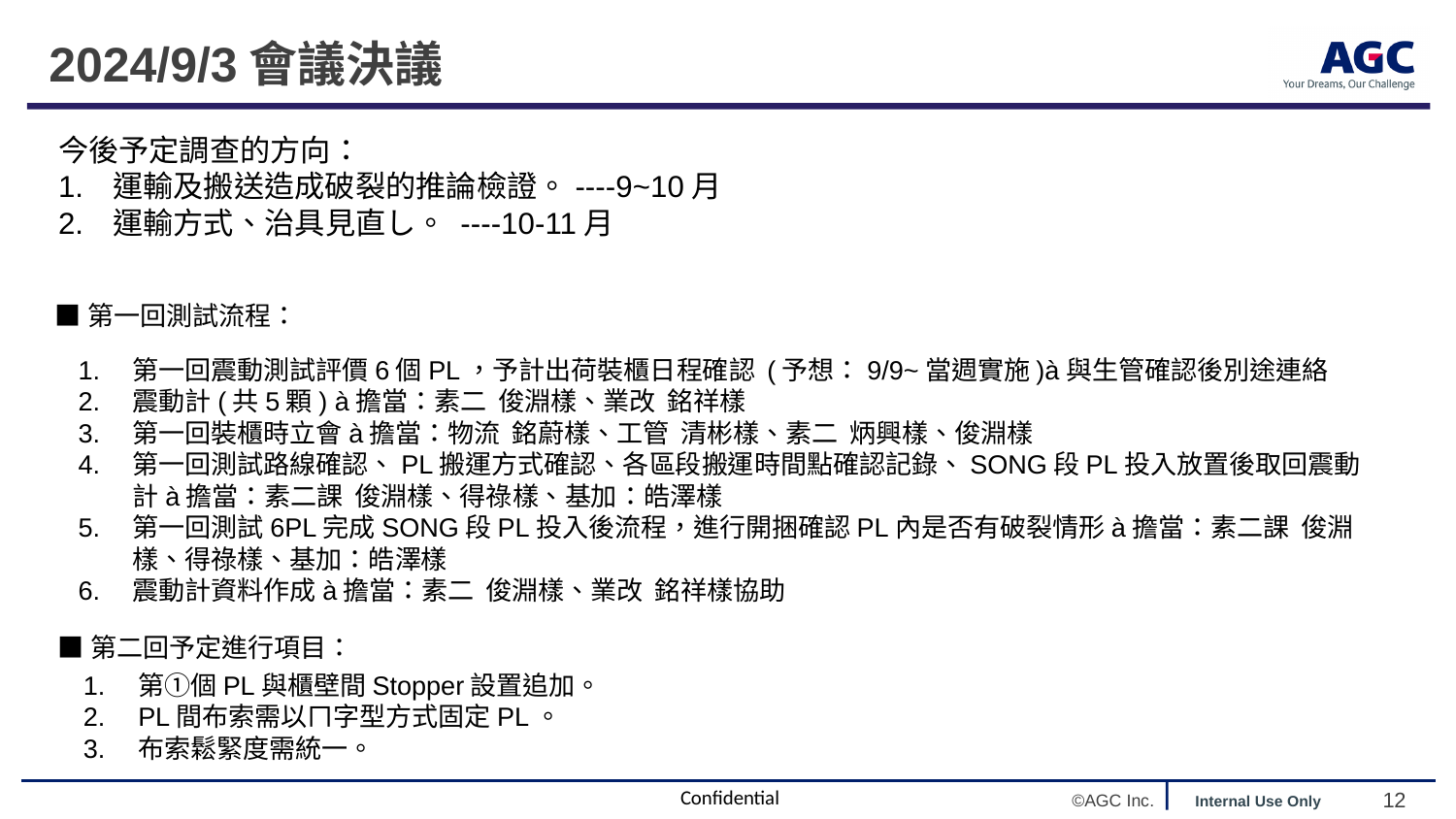

# 2024/9/3會議決議
今後予定調查的方向：
運輸及搬送造成破裂的推論檢證。----9~10月
運輸方式、治具見直し。 ----10-11月

■第一回測試流程：
第一回震動測試評價6個PL，予計出荷裝櫃日程確認 (予想：9/9~當週實施)à與生管確認後別途連絡
震動計(共5顆) à擔當：素二  俊淵樣、業改  銘祥樣
第一回裝櫃時立會à擔當：物流  銘蔚樣、工管  清彬樣、素二  炳興樣、俊淵樣
第一回測試路線確認、PL搬運方式確認、各區段搬運時間點確認記錄、SONG段PL投入放置後取回震動計à擔當：素二課  俊淵樣、得祿樣、基加：皓澤樣
第一回測試6PL完成SONG段PL投入後流程，進行開捆確認PL內是否有破裂情形à擔當：素二課  俊淵樣、得祿樣、基加：皓澤樣
震動計資料作成à擔當：素二  俊淵樣、業改  銘祥樣協助
■第二回予定進行項目：
第①個PL與櫃壁間Stopper設置追加。
PL間布索需以ㄇ字型方式固定PL。
布索鬆緊度需統一。